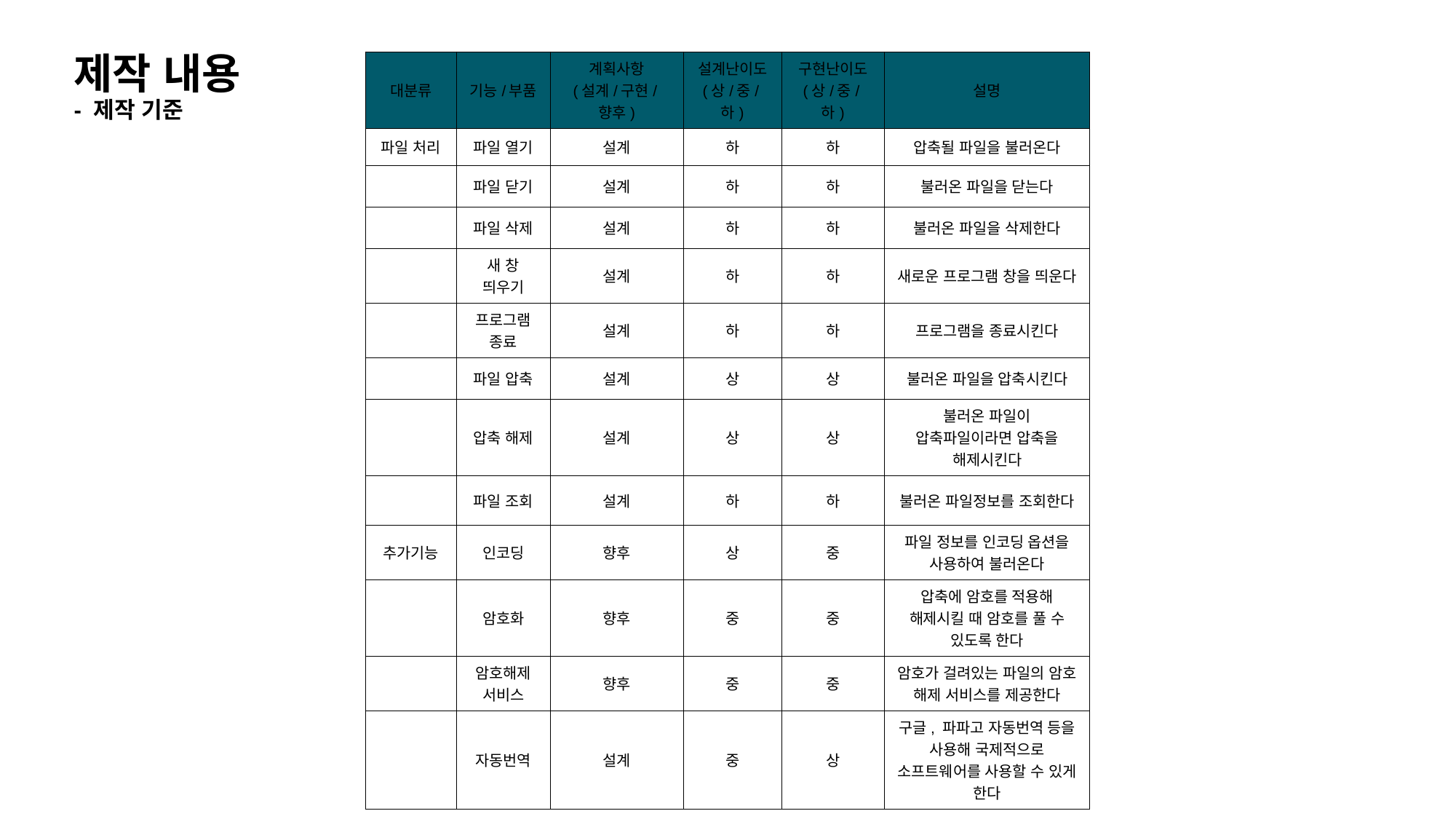

# 제작 내용 - 제작 기준
| 대분류 | 기능/부품 | 계획사항 (설계/구현/향후) | 설계난이도 (상/중/하) | 구현난이도 (상/중/하) | 설명 |
| --- | --- | --- | --- | --- | --- |
| 파일 처리 | 파일 열기 | 설계 | 하 | 하 | 압축될 파일을 불러온다 |
|  | 파일 닫기 | 설계 | 하 | 하 | 불러온 파일을 닫는다 |
|  | 파일 삭제 | 설계 | 하 | 하 | 불러온 파일을 삭제한다 |
|  | 새 창 띄우기 | 설계 | 하 | 하 | 새로운 프로그램 창을 띄운다 |
|  | 프로그램 종료 | 설계 | 하 | 하 | 프로그램을 종료시킨다 |
|  | 파일 압축 | 설계 | 상 | 상 | 불러온 파일을 압축시킨다 |
|  | 압축 해제 | 설계 | 상 | 상 | 불러온 파일이 압축파일이라면 압축을 해제시킨다 |
|  | 파일 조회 | 설계 | 하 | 하 | 불러온 파일정보를 조회한다 |
| 추가기능 | 인코딩 | 향후 | 상 | 중 | 파일 정보를 인코딩 옵션을 사용하여 불러온다 |
|  | 암호화 | 향후 | 중 | 중 | 압축에 암호를 적용해 해제시킬 때 암호를 풀 수 있도록 한다 |
|  | 암호해제 서비스 | 향후 | 중 | 중 | 암호가 걸려있는 파일의 암호 해제 서비스를 제공한다 |
|  | 자동번역 | 설계 | 중 | 상 | 구글, 파파고 자동번역 등을 사용해 국제적으로 소프트웨어를 사용할 수 있게 한다 |